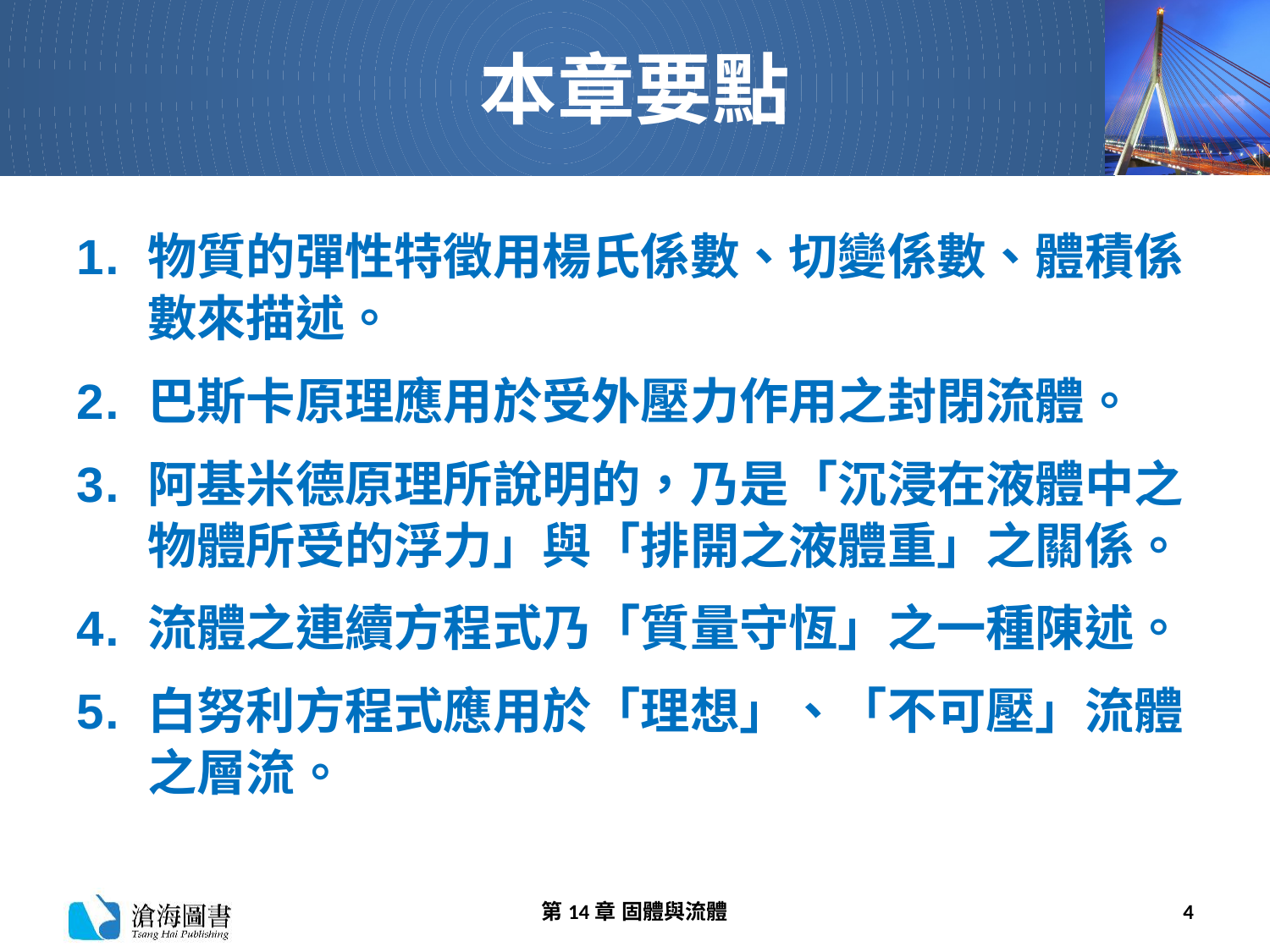

# 本章要點
物質的彈性特徵用楊氏係數、切變係數、體積係數來描述。
巴斯卡原理應用於受外壓力作用之封閉流體。
阿基米德原理所說明的，乃是「沉浸在液體中之物體所受的浮力」與「排開之液體重」之關係。
流體之連續方程式乃「質量守恆」之一種陳述。
白努利方程式應用於「理想」、「不可壓」流體之層流。
第14章 固體與流體
4